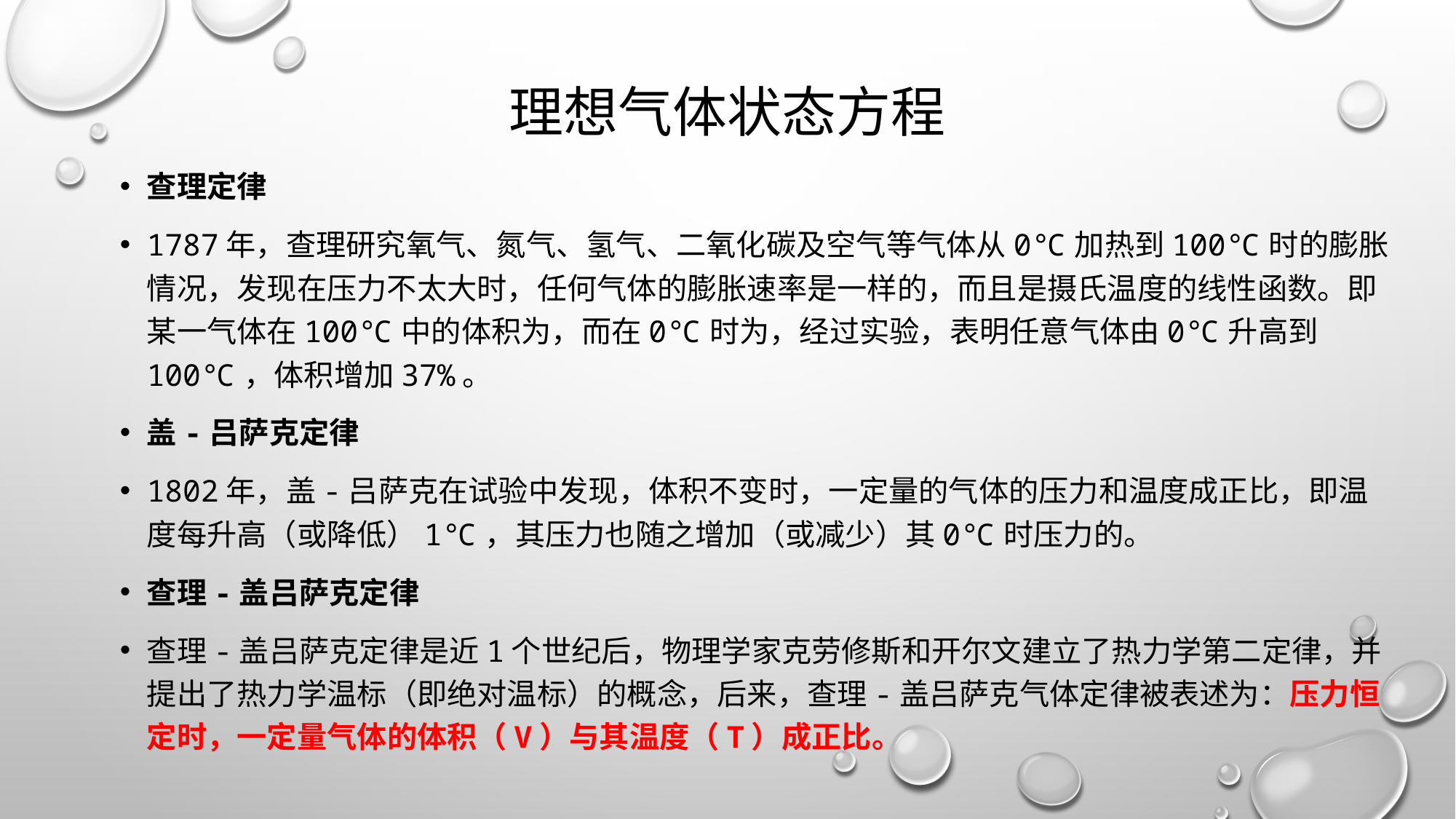

# 理想气体状态方程
查理定律
1787年，查理研究氧气、氮气、氢气、二氧化碳及空气等气体从0℃加热到100℃时的膨胀情况，发现在压力不太大时，任何气体的膨胀速率是一样的，而且是摄氏温度的线性函数。即某一气体在100℃中的体积为，而在0℃时为，经过实验，表明任意气体由0℃升高到100℃，体积增加37%。
盖-吕萨克定律
1802年，盖-吕萨克在试验中发现，体积不变时，一定量的气体的压力和温度成正比，即温度每升高（或降低）1℃，其压力也随之增加（或减少）其0℃时压力的。
查理-盖吕萨克定律
查理-盖吕萨克定律是近1个世纪后，物理学家克劳修斯和开尔文建立了热力学第二定律，并提出了热力学温标（即绝对温标）的概念，后来，查理-盖吕萨克气体定律被表述为：压力恒定时，一定量气体的体积（V）与其温度（T）成正比。